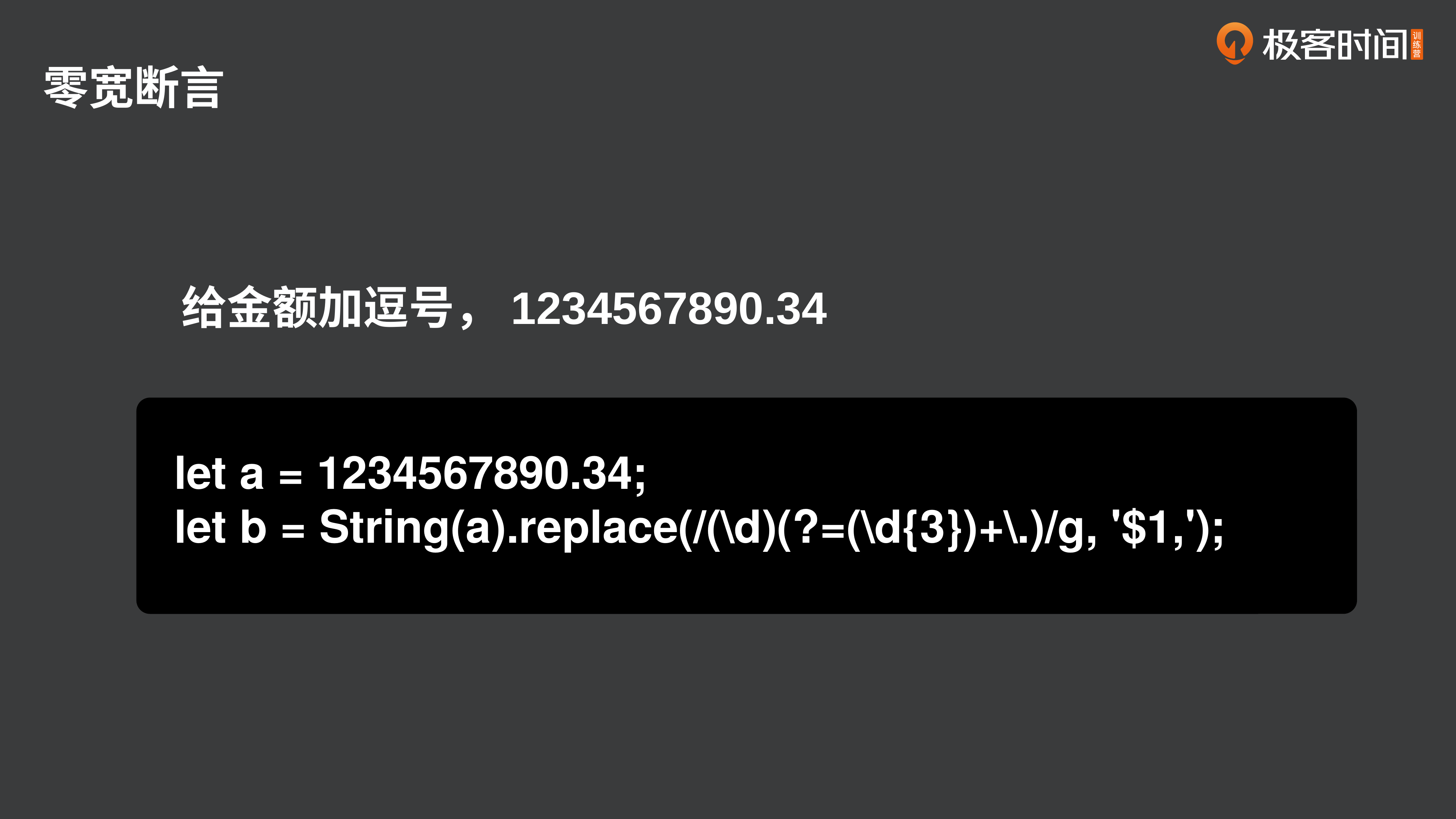

零宽断言
给金额加逗号，1234567890.34

let a = 1234567890.34;
let b = String(a).replace(/(\d)(?=(\d{3})+\.)/g, '$1,');